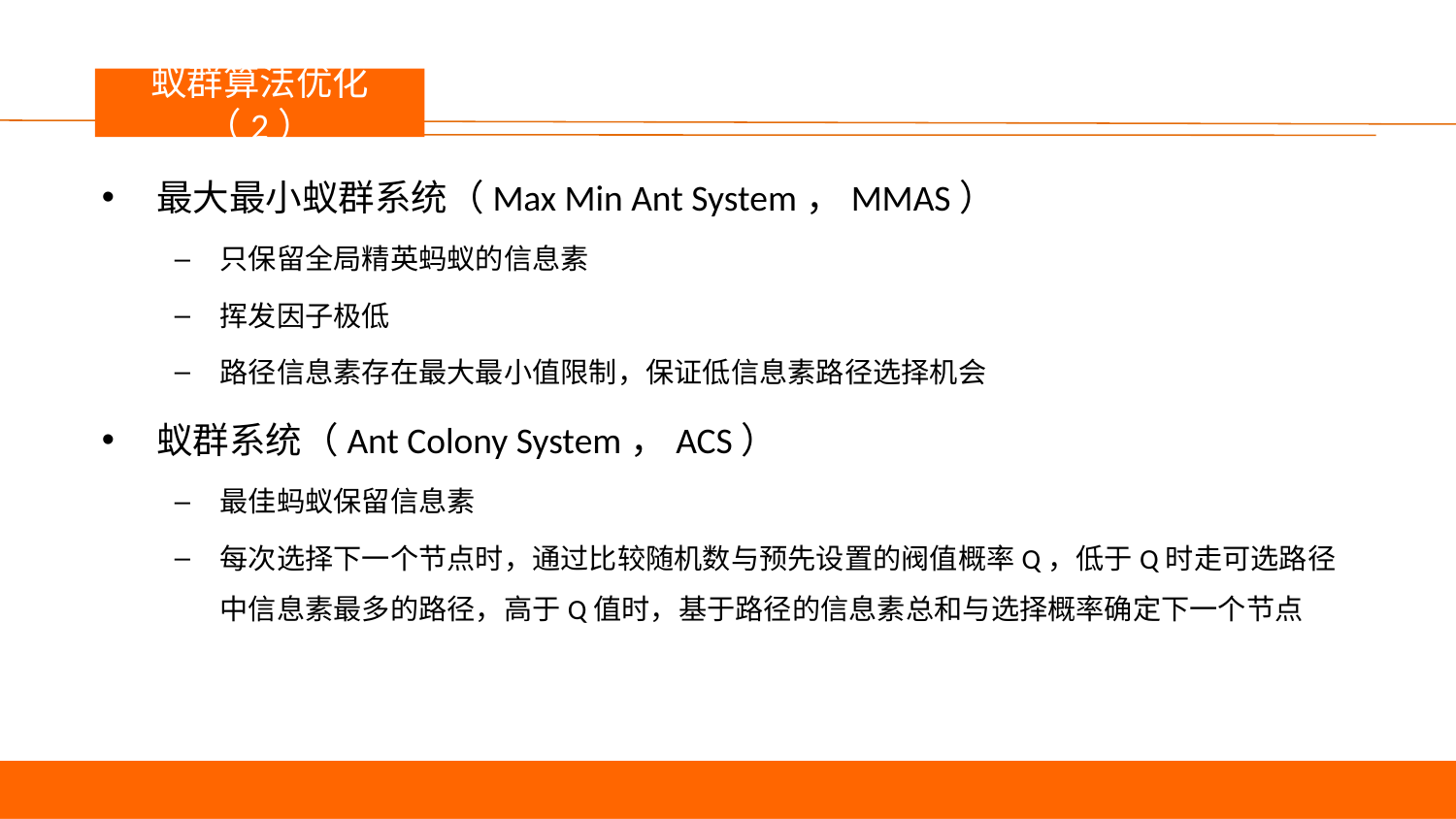

议程
蚁群算法优化（2）

最大最小蚁群系统（Max Min Ant System，MMAS）
只保留全局精英蚂蚁的信息素
挥发因子极低
路径信息素存在最大最小值限制，保证低信息素路径选择机会
蚁群系统（Ant Colony System，ACS）
最佳蚂蚁保留信息素
每次选择下一个节点时，通过比较随机数与预先设置的阀值概率Q，低于Q时走可选路径中信息素最多的路径，高于Q值时，基于路径的信息素总和与选择概率确定下一个节点